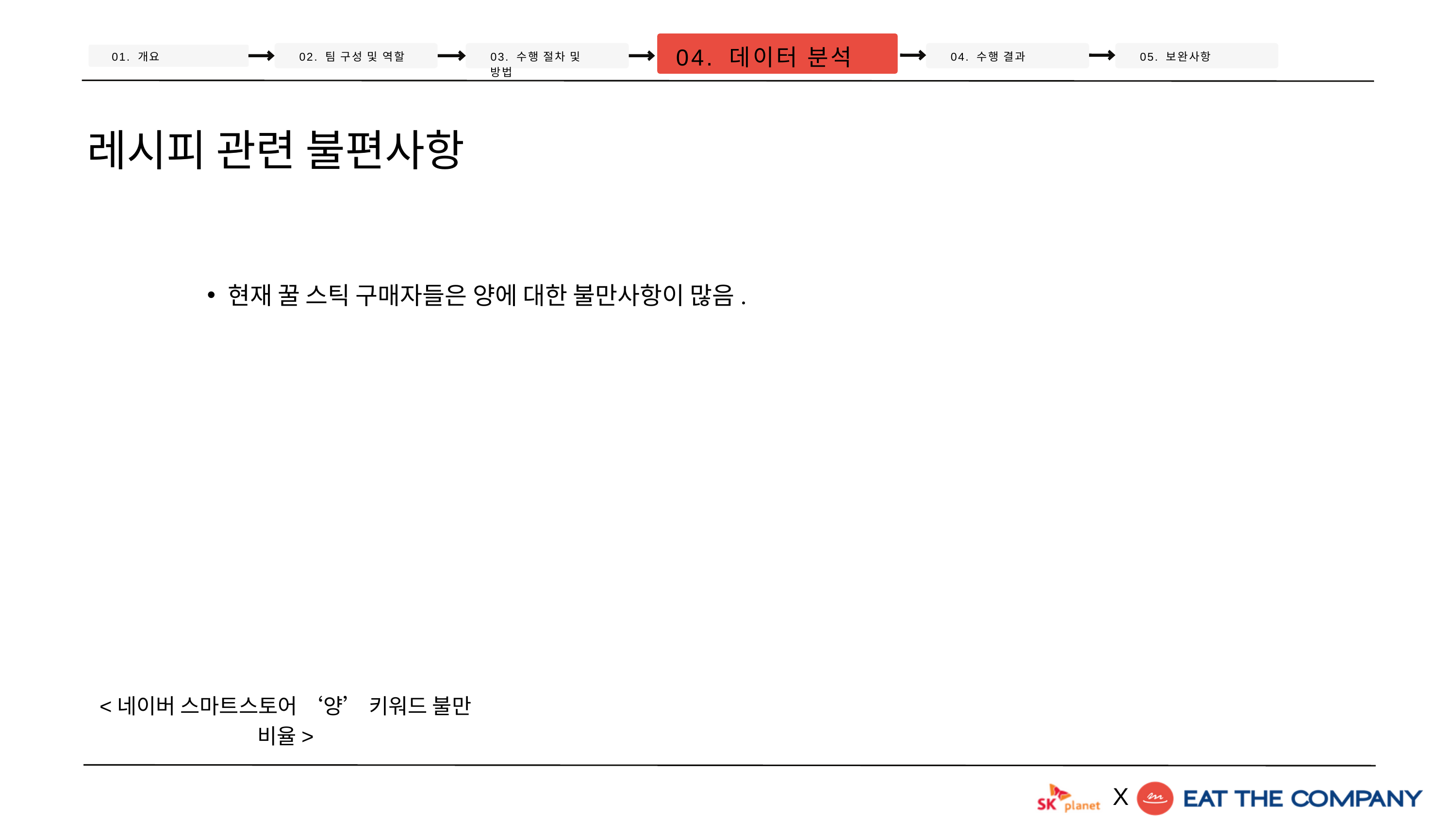

04. 데이터 분석

01. 개요

02. 팀 구성 및 역할

03. 수행 절차 및 방법

04. 수행 결과

05. 보완사항

레시피 관련 불편사항
현재 꿀 스틱 구매자들은 양에 대한 불만사항이 많음.

<네이버 스마트스토어 ‘양’ 키워드 불만 비율>

X